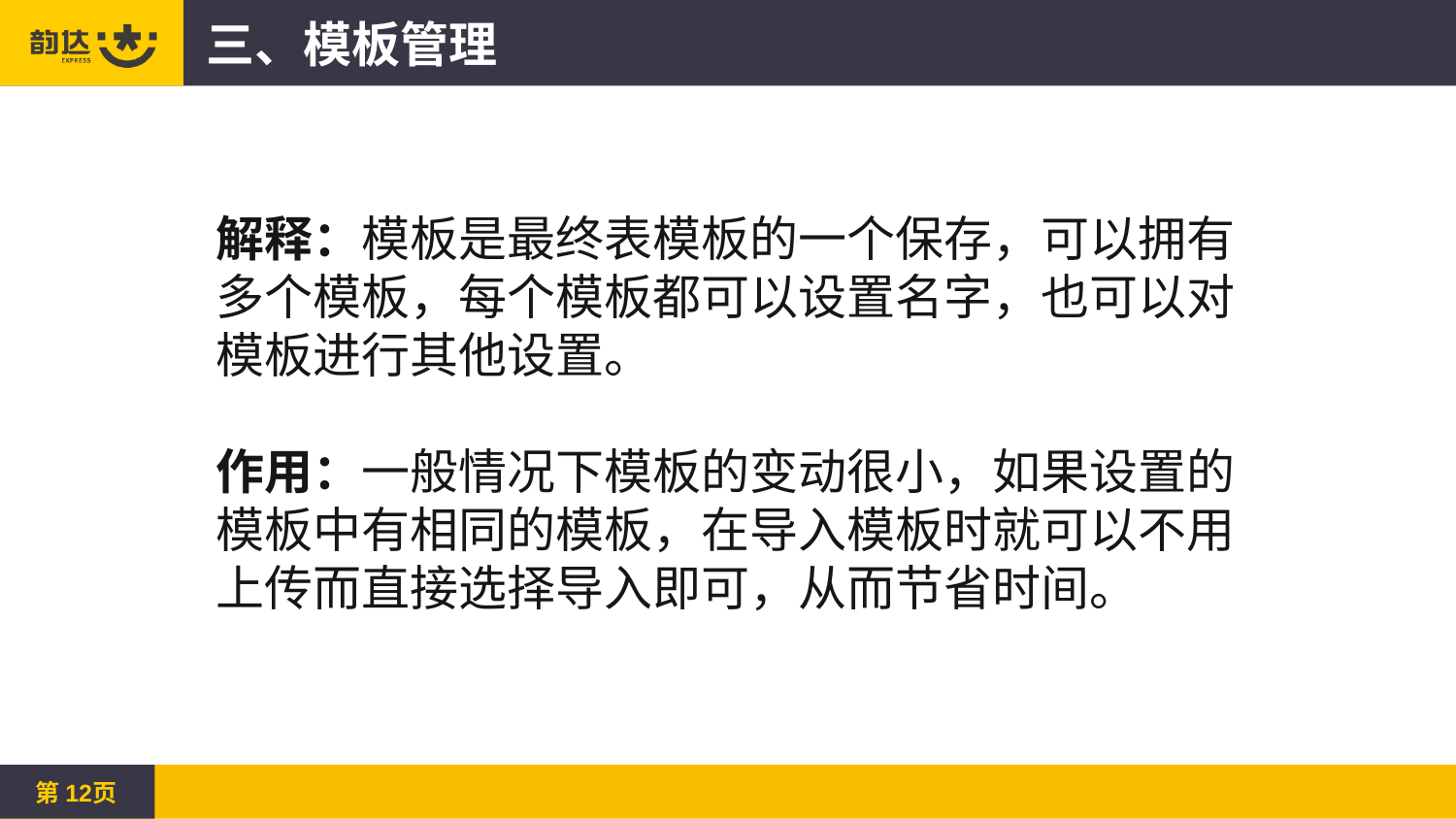

三、模板管理
解释：模板是最终表模板的一个保存，可以拥有
多个模板，每个模板都可以设置名字，也可以对
模板进行其他设置。

作用：一般情况下模板的变动很小，如果设置的
模板中有相同的模板，在导入模板时就可以不用
上传而直接选择导入即可，从而节省时间。